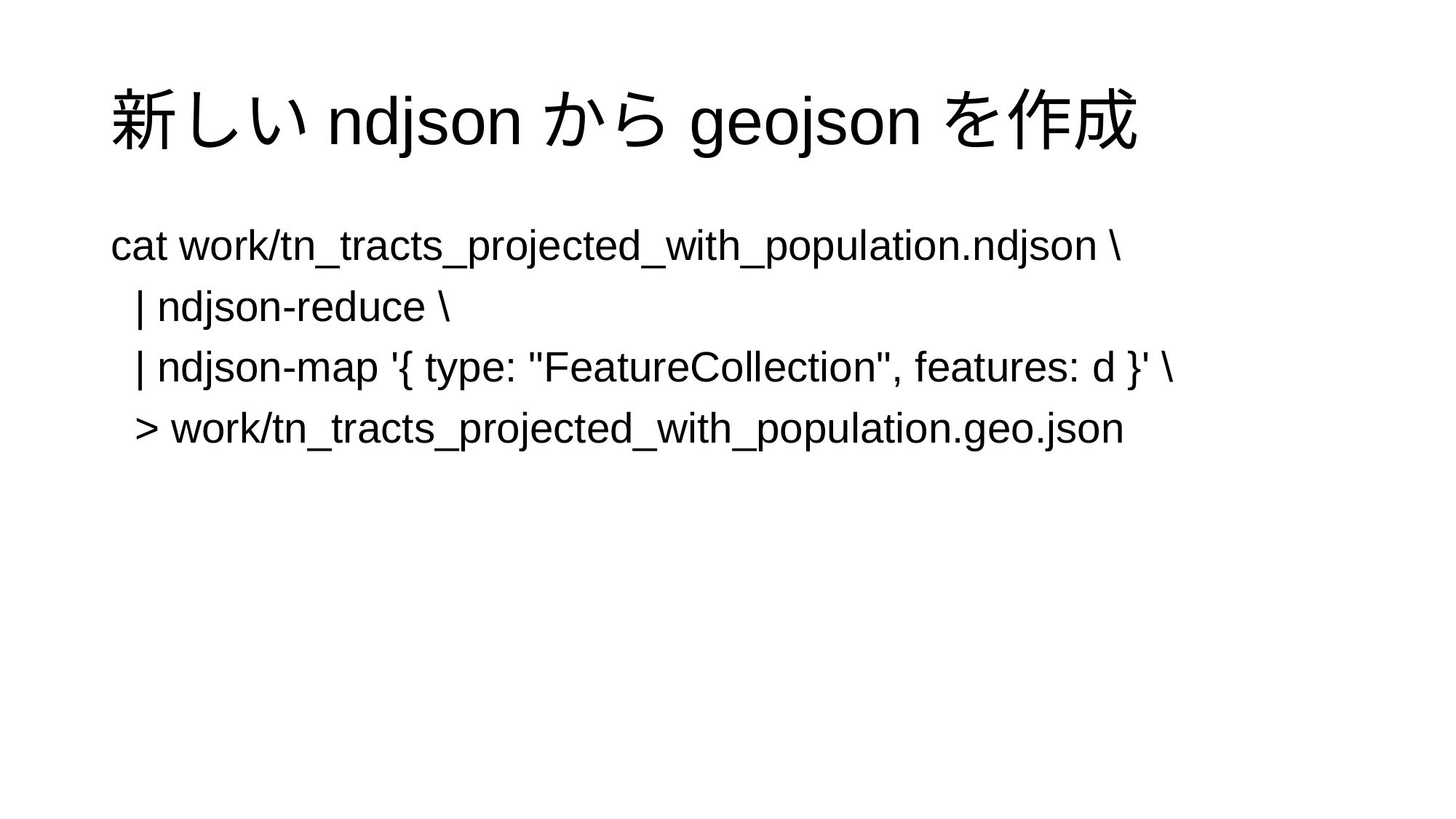

# 新しいndjsonからgeojsonを作成
cat work/tn_tracts_projected_with_population.ndjson \
  | ndjson-reduce \
  | ndjson-map '{ type: "FeatureCollection", features: d }' \
  > work/tn_tracts_projected_with_population.geo.json